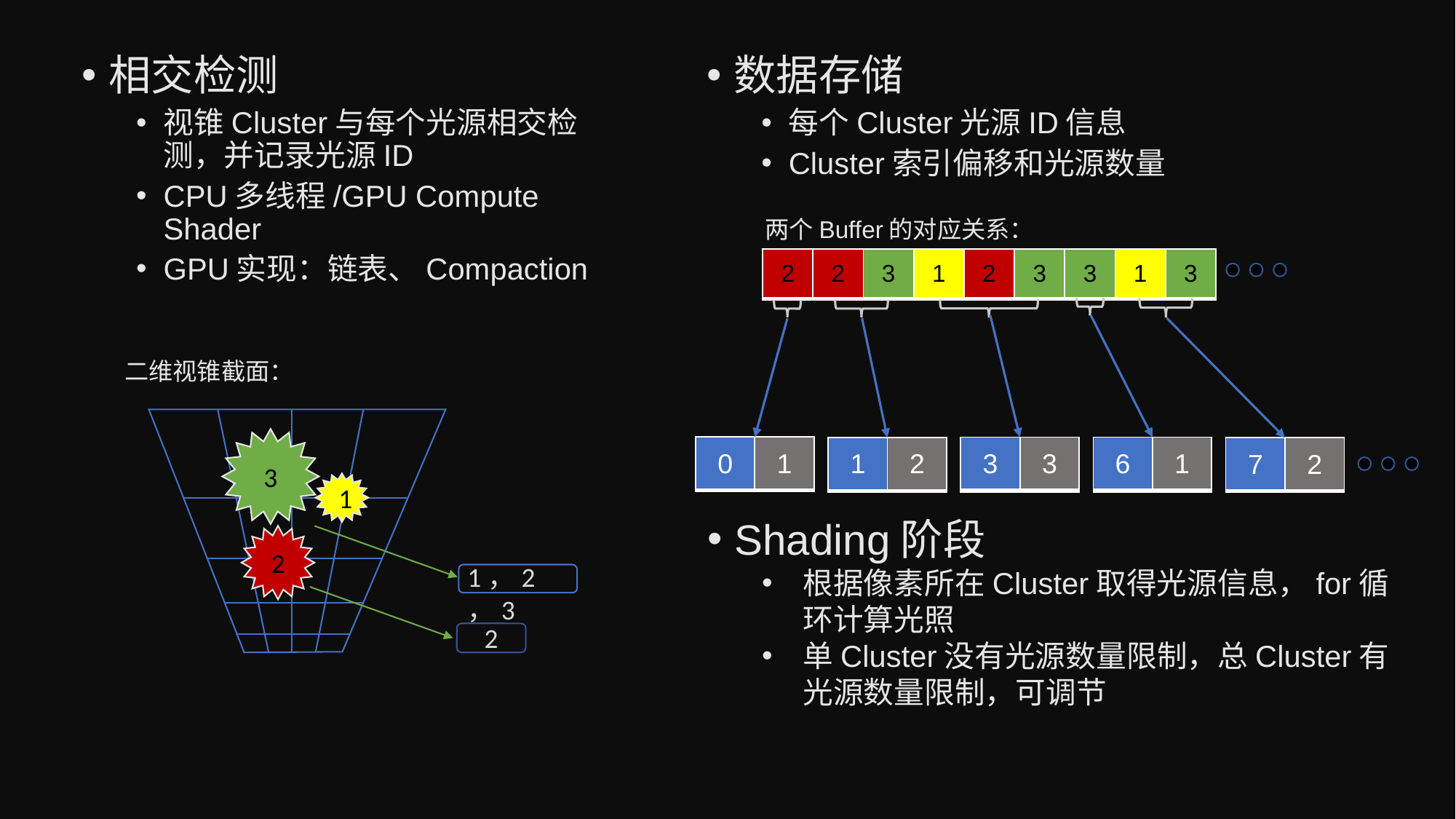

相交检测
视锥Cluster与每个光源相交检测，并记录光源ID
CPU多线程/GPU Compute Shader
GPU实现：链表、Compaction
数据存储
每个Cluster光源ID信息
Cluster索引偏移和光源数量
两个Buffer的对应关系：
| 2 | 2 | 3 | 1 | 2 | 3 | 3 | 1 | 3 |
| --- | --- | --- | --- | --- | --- | --- | --- | --- |

二维视锥截面：

3
1
2
1，2，3

2

| 0 | 1 |
| --- | --- |
| 6 | 1 |
| --- | --- |
| 3 | 3 |
| --- | --- |
| 1 | 2 |
| --- | --- |
| 7 | 2 |
| --- | --- |

Shading阶段
根据像素所在Cluster取得光源信息，for循环计算光照
单Cluster没有光源数量限制，总Cluster有光源数量限制，可调节